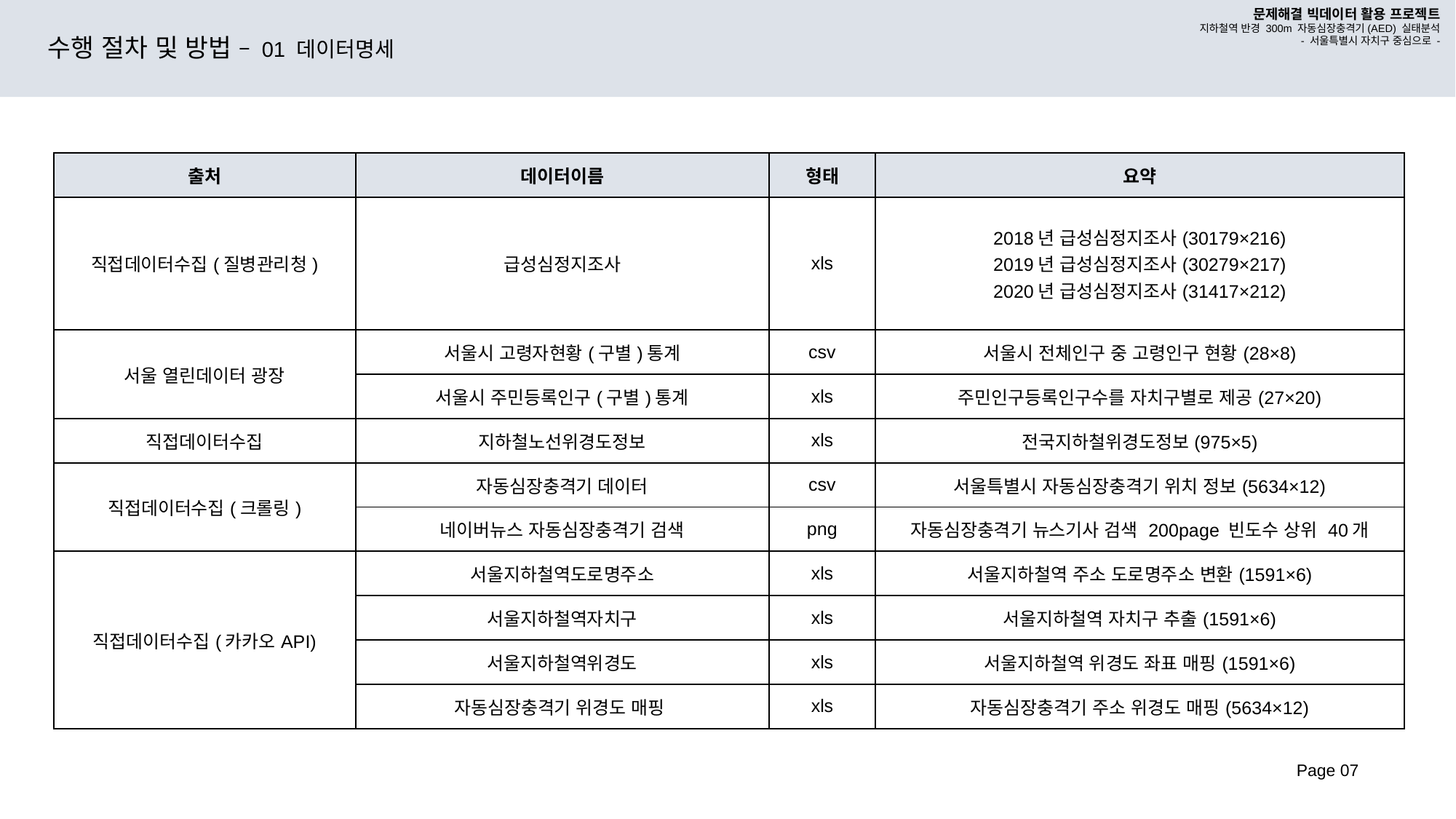

문제해결 빅데이터 활용 프로젝트
지하철역 반경 300m 자동심장충격기(AED) 실태분석
- 서울특별시 자치구 중심으로 -

수행 절차 및 방법 – 01 데이터명세
| 출처 | 데이터이름 | 형태 | 요약 |
| --- | --- | --- | --- |
| 직접데이터수집(질병관리청) | 급성심정지조사 | xls | 2018년 급성심정지조사(30179×216) 2019년 급성심정지조사(30279×217) 2020년 급성심정지조사(31417×212) |
| 서울 열린데이터 광장 | 서울시 고령자현황(구별)통계 | csv | 서울시 전체인구 중 고령인구 현황(28×8) |
|  | 서울시 주민등록인구(구별)통계 | xls | 주민인구등록인구수를 자치구별로 제공(27×20) |
| 직접데이터수집 | 지하철노선위경도정보 | xls | 전국지하철위경도정보(975×5) |
| 직접데이터수집(크롤링) | 자동심장충격기 데이터 | csv | 서울특별시 자동심장충격기 위치 정보(5634×12) |
|  | 네이버뉴스 자동심장충격기 검색 | png | 자동심장충격기 뉴스기사 검색 200page 빈도수 상위 40개 |
| 직접데이터수집(카카오API) | 서울지하철역도로명주소 | xls | 서울지하철역 주소 도로명주소 변환(1591×6) |
|  | 서울지하철역자치구 | xls | 서울지하철역 자치구 추출(1591×6) |
|  | 서울지하철역위경도 | xls | 서울지하철역 위경도 좌표 매핑(1591×6) |
|  | 자동심장충격기 위경도 매핑 | xls | 자동심장충격기 주소 위경도 매핑(5634×12) |
Page 07